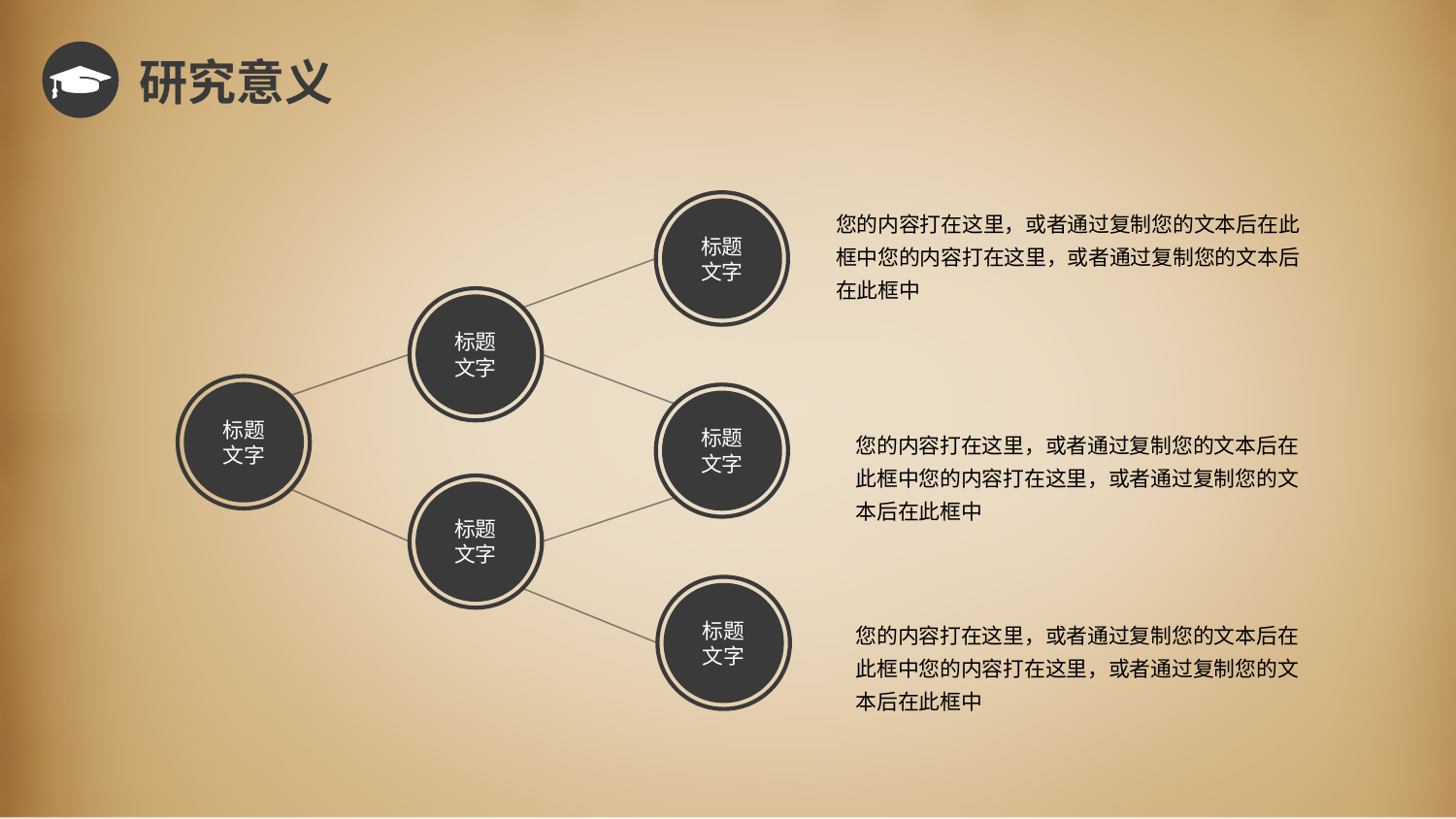

研究意义

标题文字
您的内容打在这里，或者通过复制您的文本后在此框中您的内容打在这里，或者通过复制您的文本后在此框中

标题文字

标题
文字

标题文字
您的内容打在这里，或者通过复制您的文本后在此框中您的内容打在这里，或者通过复制您的文本后在此框中

标题文字

标题文字
您的内容打在这里，或者通过复制您的文本后在此框中您的内容打在这里，或者通过复制您的文本后在此框中